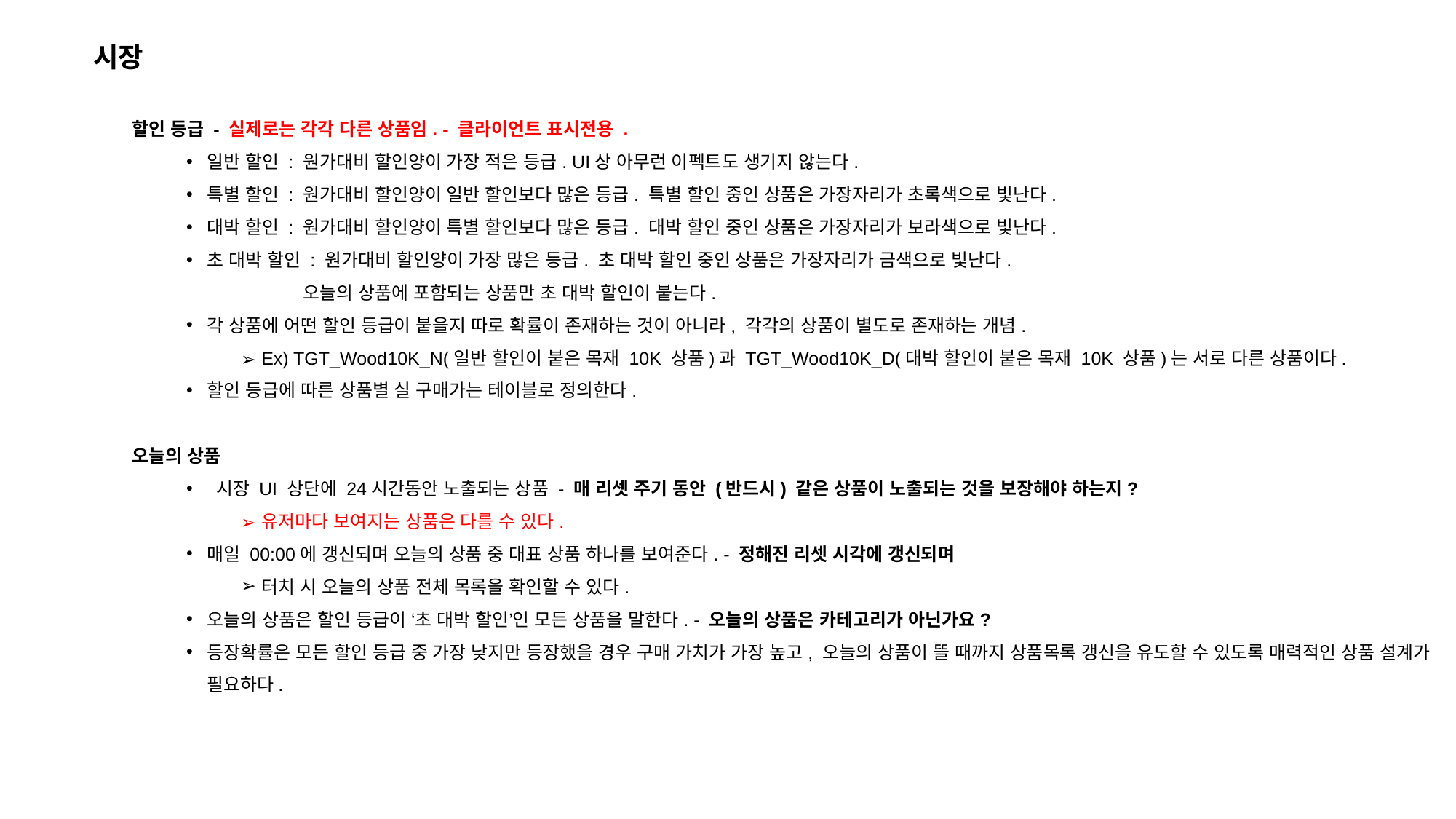

시장

할인 등급 - 실제로는 각각 다른 상품임. - 클라이언트 표시전용 .
일반 할인 : 원가대비 할인양이 가장 적은 등급. UI상 아무런 이펙트도 생기지 않는다.
특별 할인 : 원가대비 할인양이 일반 할인보다 많은 등급. 특별 할인 중인 상품은 가장자리가 초록색으로 빛난다.
대박 할인 : 원가대비 할인양이 특별 할인보다 많은 등급. 대박 할인 중인 상품은 가장자리가 보라색으로 빛난다.
초 대박 할인 : 원가대비 할인양이 가장 많은 등급. 초 대박 할인 중인 상품은 가장자리가 금색으로 빛난다.
                      오늘의 상품에 포함되는 상품만 초 대박 할인이 붙는다.
각 상품에 어떤 할인 등급이 붙을지 따로 확률이 존재하는 것이 아니라, 각각의 상품이 별도로 존재하는 개념.
Ex) TGT_Wood10K_N(일반 할인이 붙은 목재 10K 상품)과 TGT_Wood10K_D(대박 할인이 붙은 목재 10K 상품)는 서로 다른 상품이다.
할인 등급에 따른 상품별 실 구매가는 테이블로 정의한다.

오늘의 상품
 시장 UI 상단에 24시간동안 노출되는 상품 - 매 리셋 주기 동안 (반드시) 같은 상품이 노출되는 것을 보장해야 하는지?
유저마다 보여지는 상품은 다를 수 있다.
매일 00:00에 갱신되며 오늘의 상품 중 대표 상품 하나를 보여준다. - 정해진 리셋 시각에 갱신되며
터치 시 오늘의 상품 전체 목록을 확인할 수 있다.
오늘의 상품은 할인 등급이 ‘초 대박 할인’인 모든 상품을 말한다. - 오늘의 상품은 카테고리가 아닌가요?
등장확률은 모든 할인 등급 중 가장 낮지만 등장했을 경우 구매 가치가 가장 높고, 오늘의 상품이 뜰 때까지 상품목록 갱신을 유도할 수 있도록 매력적인 상품 설계가 필요하다.